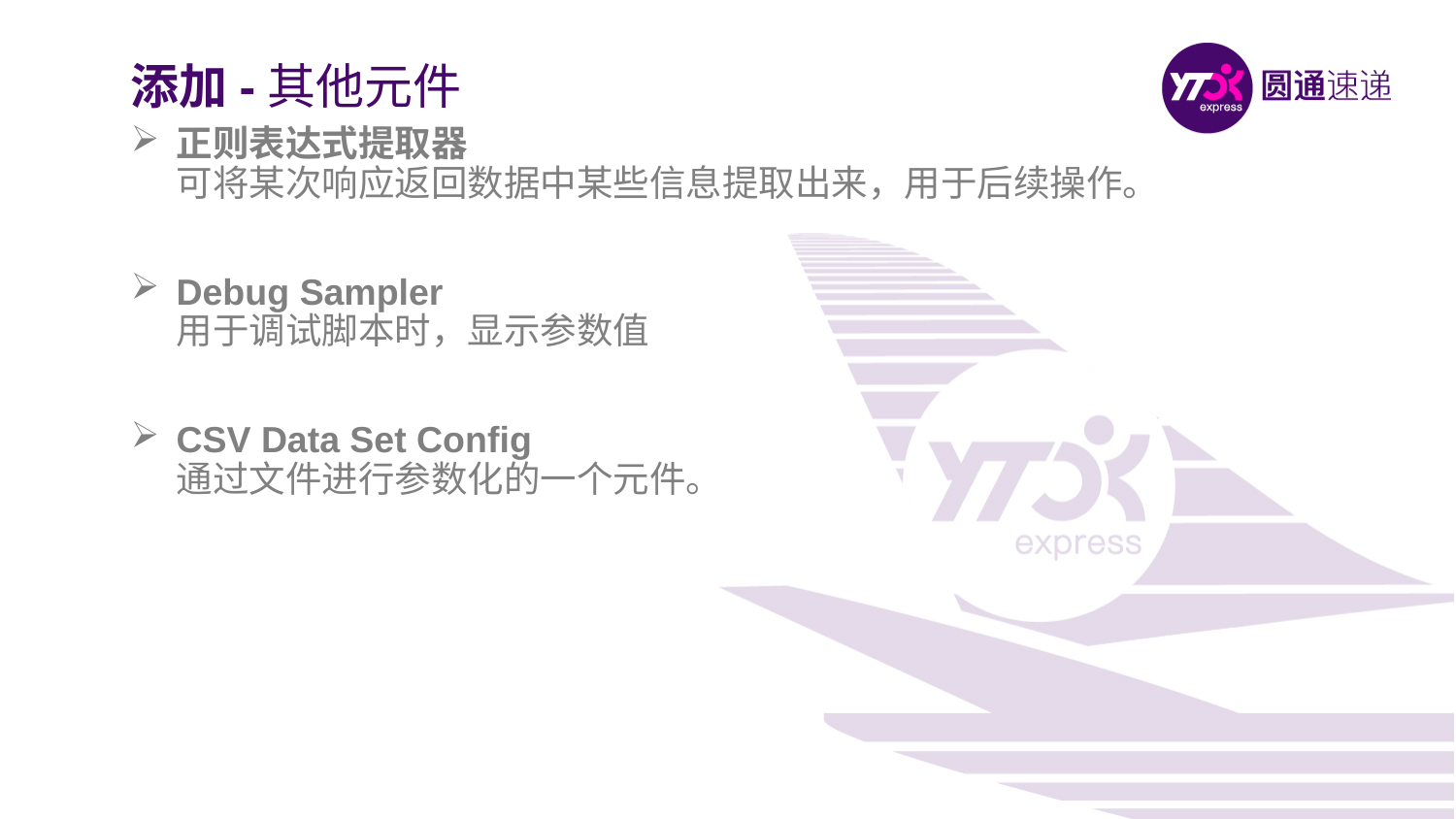

添加-其他元件
正则表达式提取器
可将某次响应返回数据中某些信息提取出来，用于后续操作。

Debug Sampler
用于调试脚本时，显示参数值

CSV Data Set Config
通过文件进行参数化的一个元件。